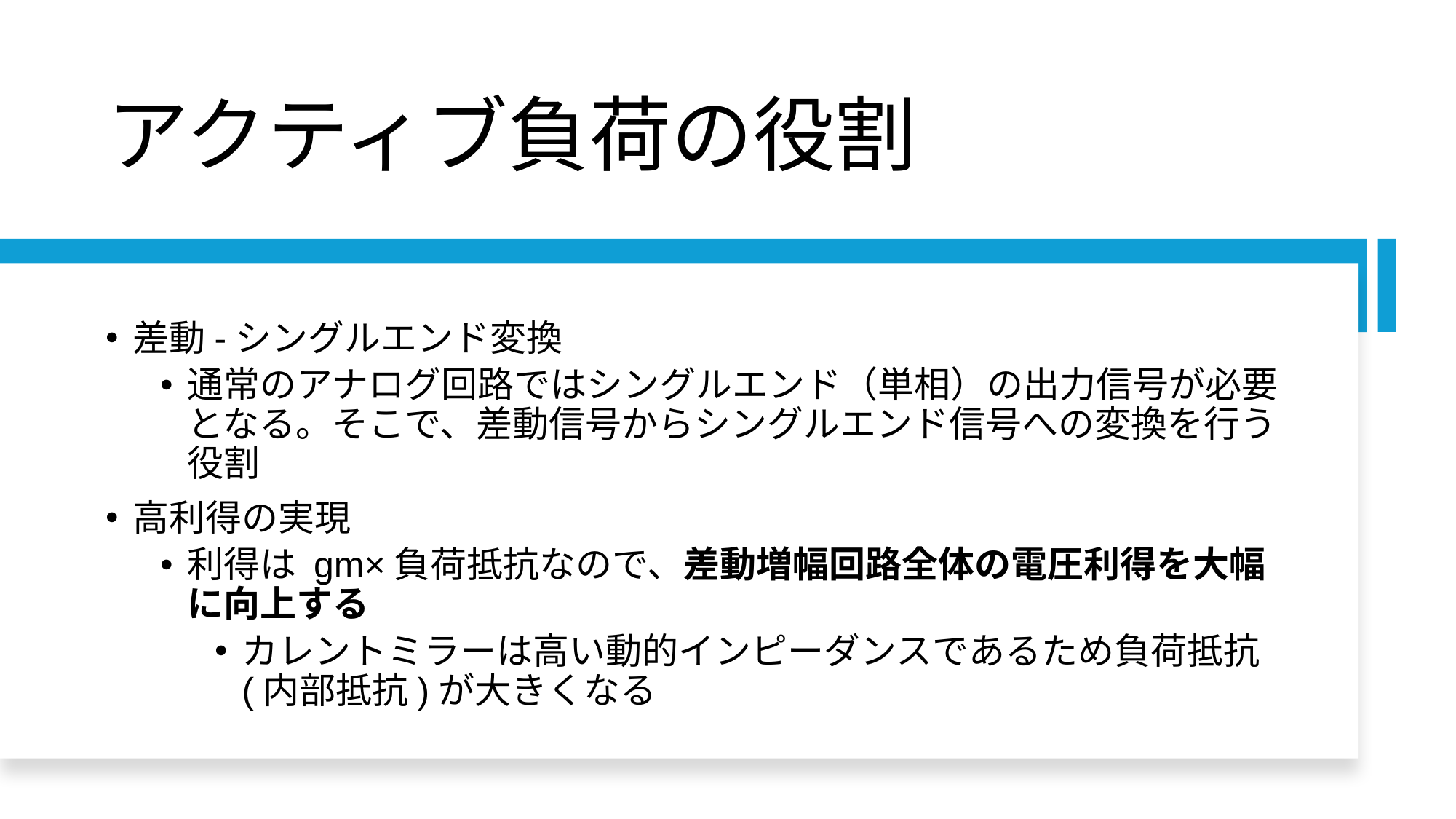

# アクティブ負荷の役割

差動-シングルエンド変換
通常のアナログ回路ではシングルエンド（単相）の出力信号が必要となる。そこで、差動信号からシングルエンド信号への変換を行う役割
高利得の実現
利得は gm​×負荷抵抗なので、差動増幅回路全体の電圧利得を大幅に向上する
カレントミラーは高い動的インピーダンスであるため負荷抵抗(内部抵抗)が大きくなる